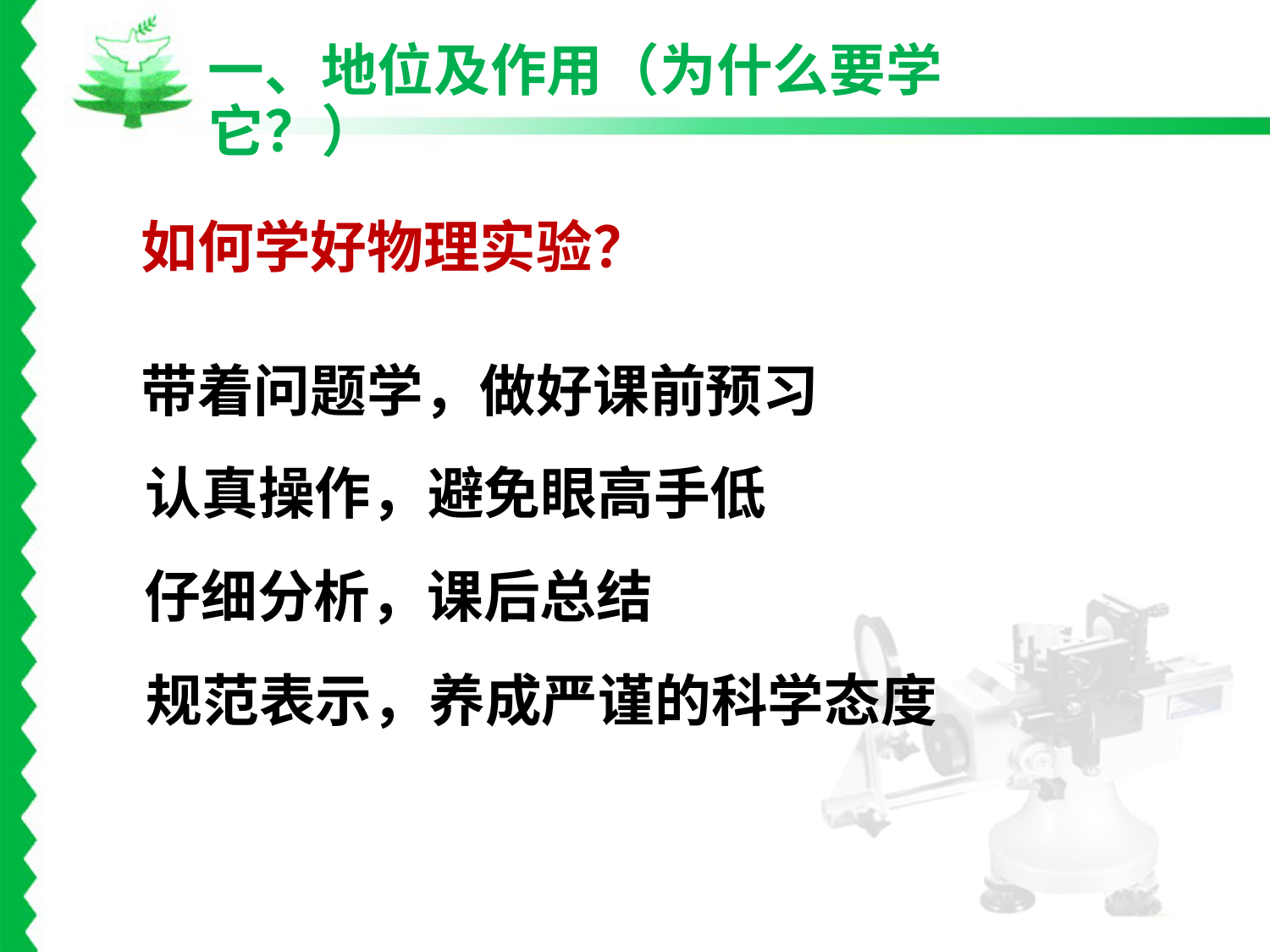

一、地位及作用（为什么要学它？）
如何学好物理实验？
带着问题学，做好课前预习
认真操作，避免眼高手低
仔细分析，课后总结
规范表示，养成严谨的科学态度